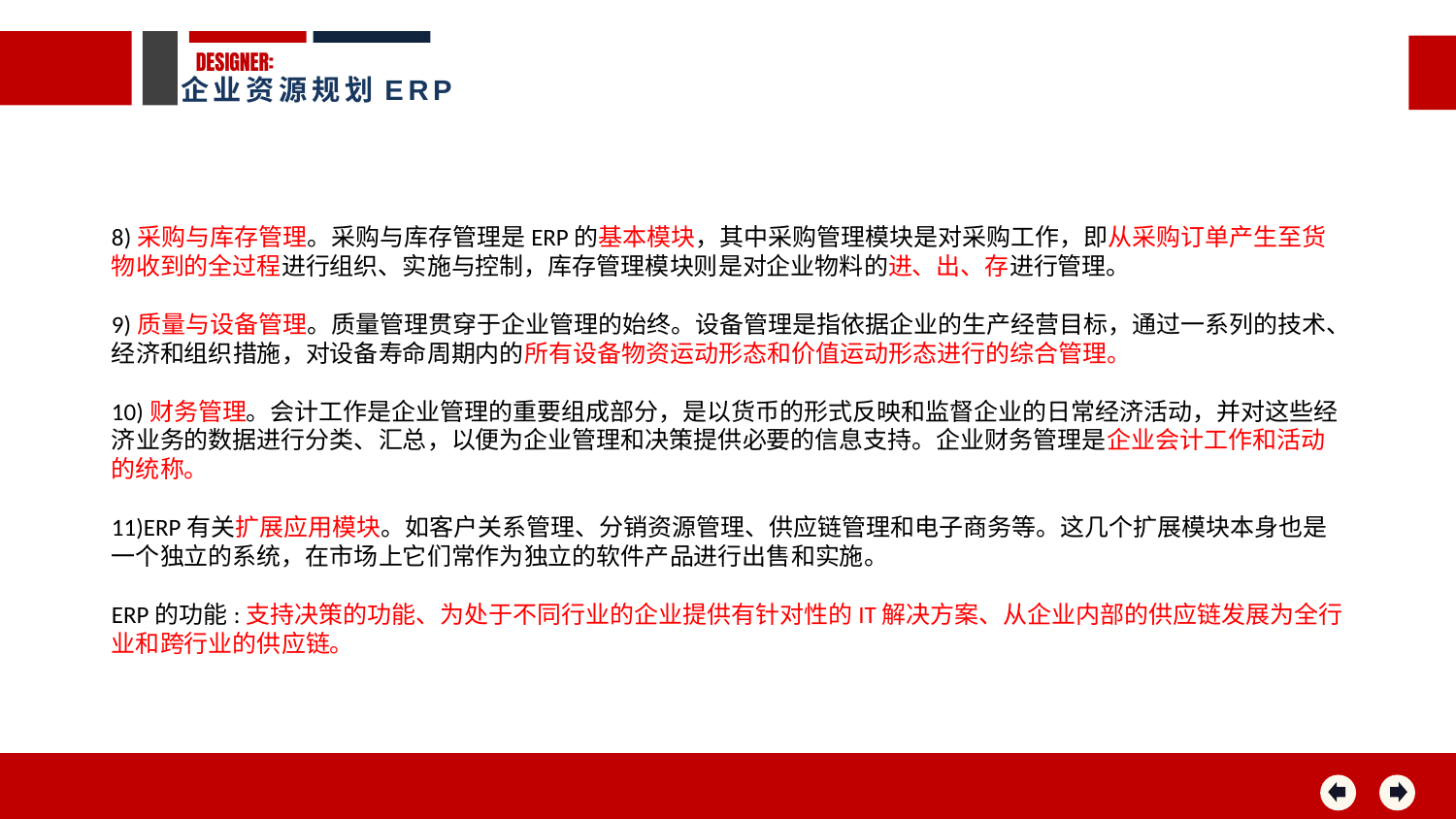

DESIGNER:
企业资源规划ERP
8)采购与库存管理。采购与库存管理是ERP的基本模块，其中采购管理模块是对采购工作，即从采购订单产生至货物收到的全过程进行组织、实施与控制，库存管理模块则是对企业物料的进、出、存进行管理。

9)质量与设备管理。质量管理贯穿于企业管理的始终。设备管理是指依据企业的生产经营目标，通过一系列的技术、经济和组织措施，对设备寿命周期内的所有设备物资运动形态和价值运动形态进行的综合管理。

10)财务管理。会计工作是企业管理的重要组成部分，是以货币的形式反映和监督企业的日常经济活动，并对这些经济业务的数据进行分类、汇总，以便为企业管理和决策提供必要的信息支持。企业财务管理是企业会计工作和活动的统称。

11)ERP有关扩展应用模块。如客户关系管理、分销资源管理、供应链管理和电子商务等。这几个扩展模块本身也是一个独立的系统，在市场上它们常作为独立的软件产品进行出售和实施。

ERP的功能:支持决策的功能、为处于不同行业的企业提供有针对性的IT解决方案、从企业内部的供应链发展为全行业和跨行业的供应链。